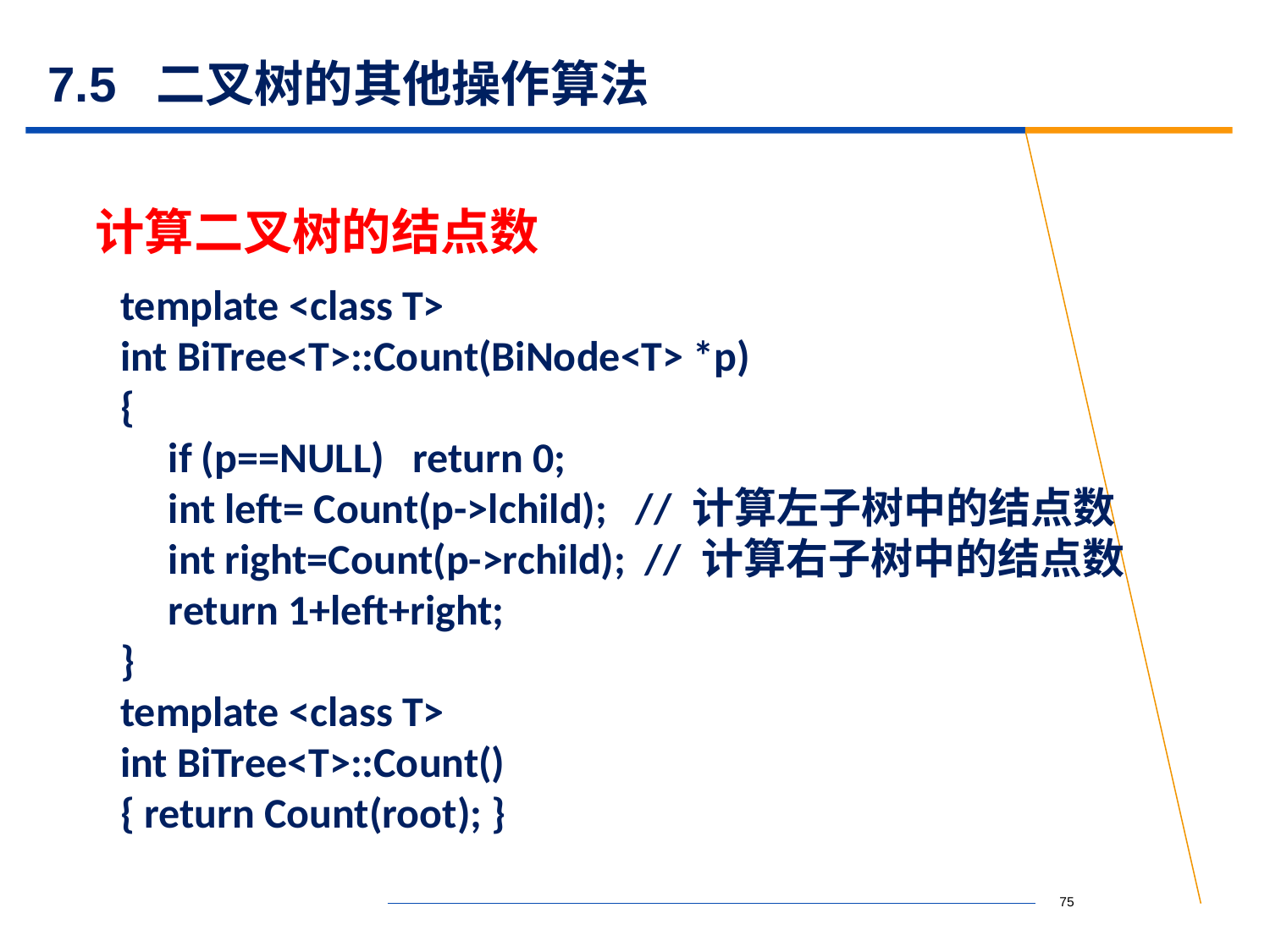

# 7.5  二叉树的其他操作算法
计算二叉树的结点数
template <class T>
int BiTree<T>::Count(BiNode<T> *p)
{
     if (p==NULL)   return 0;
     int left= Count(p->lchild);   // 计算左子树中的结点数
     int right=Count(p->rchild);  // 计算右子树中的结点数
     return 1+left+right;
}
template <class T>
int BiTree<T>::Count()
{ return Count(root); }